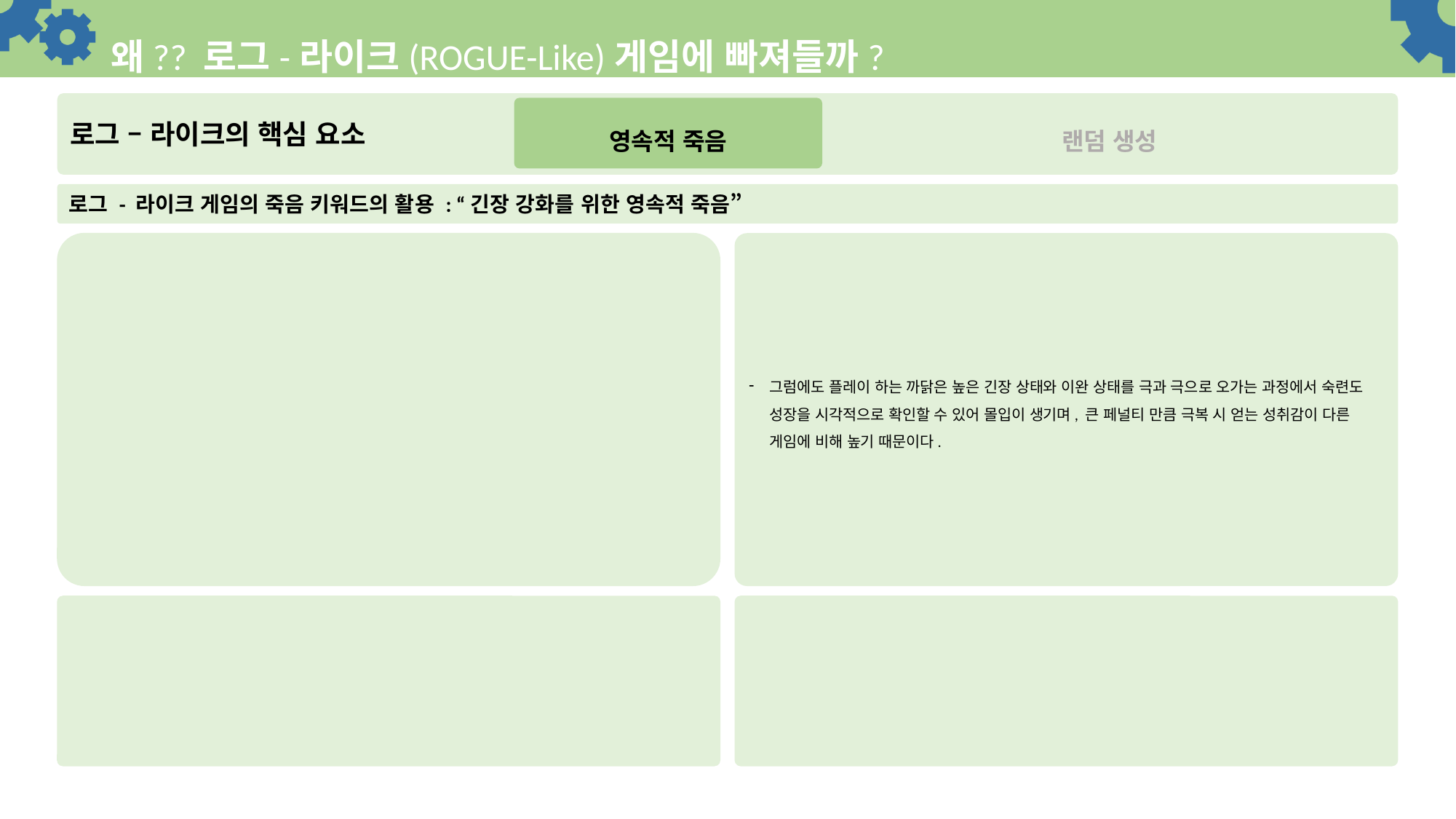

# 왜?? 로그-라이크(ROGUE-Like)게임에 빠져들까?
로그 – 라이크의 핵심 요소

랜덤 생성

영속적 죽음
로그 - 라이크 게임의 죽음 키워드의 활용 : “긴장 강화를 위한 영속적 죽음”

그럼에도 플레이 하는 까닭은 높은 긴장 상태와 이완 상태를 극과 극으로 오가는 과정에서 숙련도 성장을 시각적으로 확인할 수 있어 몰입이 생기며, 큰 페널티 만큼 극복 시 얻는 성취감이 다른 게임에 비해 높기 때문이다.